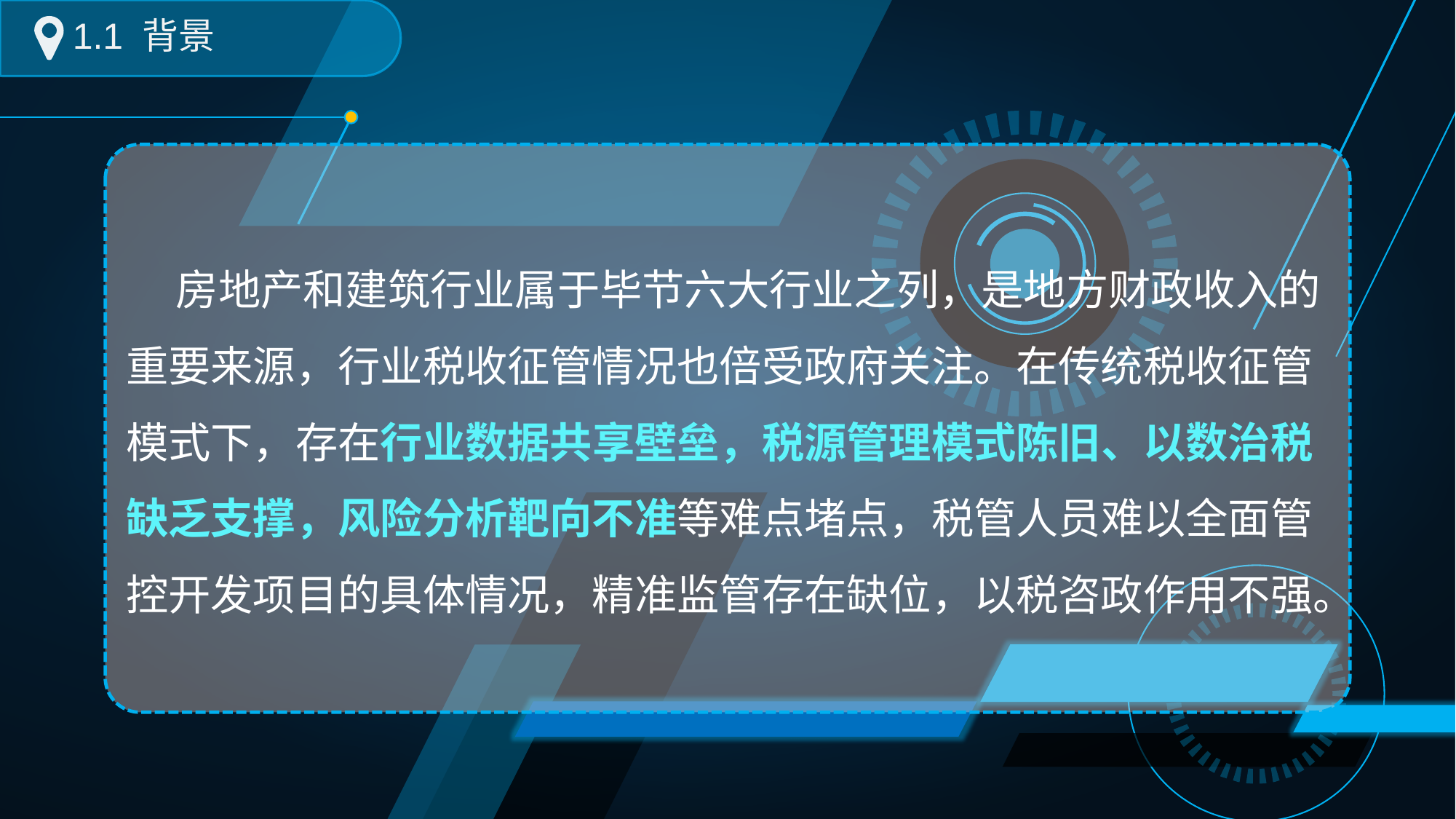

1.1 背景

       房地产和建筑行业属于毕节六大行业之列，是地方财政收入的重要来源，行业税收征管情况也倍受政府关注。在传统税收征管模式下，存在行业数据共享壁垒，税源管理模式陈旧、以数治税缺乏支撑，风险分析靶向不准等难点堵点，税管人员难以全面管控开发项目的具体情况，精准监管存在缺位，以税咨政作用不强。